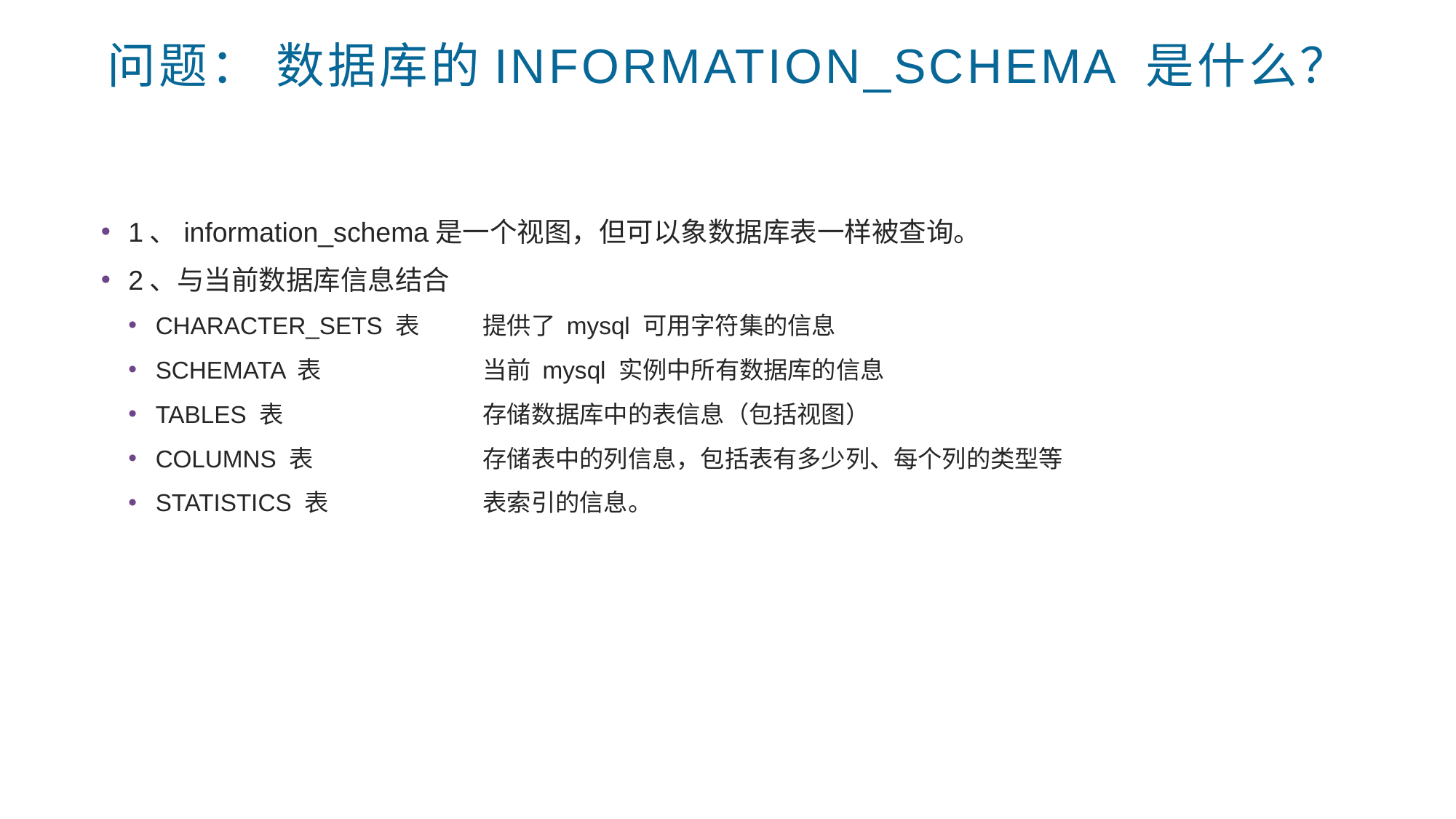

# 问题： 数据库的information_schema 是什么？
1、information_schema是一个视图，但可以象数据库表一样被查询。
2、与当前数据库信息结合
CHARACTER_SETS 表	提供了 mysql 可用字符集的信息
SCHEMATA 表		当前 mysql 实例中所有数据库的信息
TABLES 表		存储数据库中的表信息（包括视图）
COLUMNS 表		存储表中的列信息，包括表有多少列、每个列的类型等
STATISTICS 表		表索引的信息。